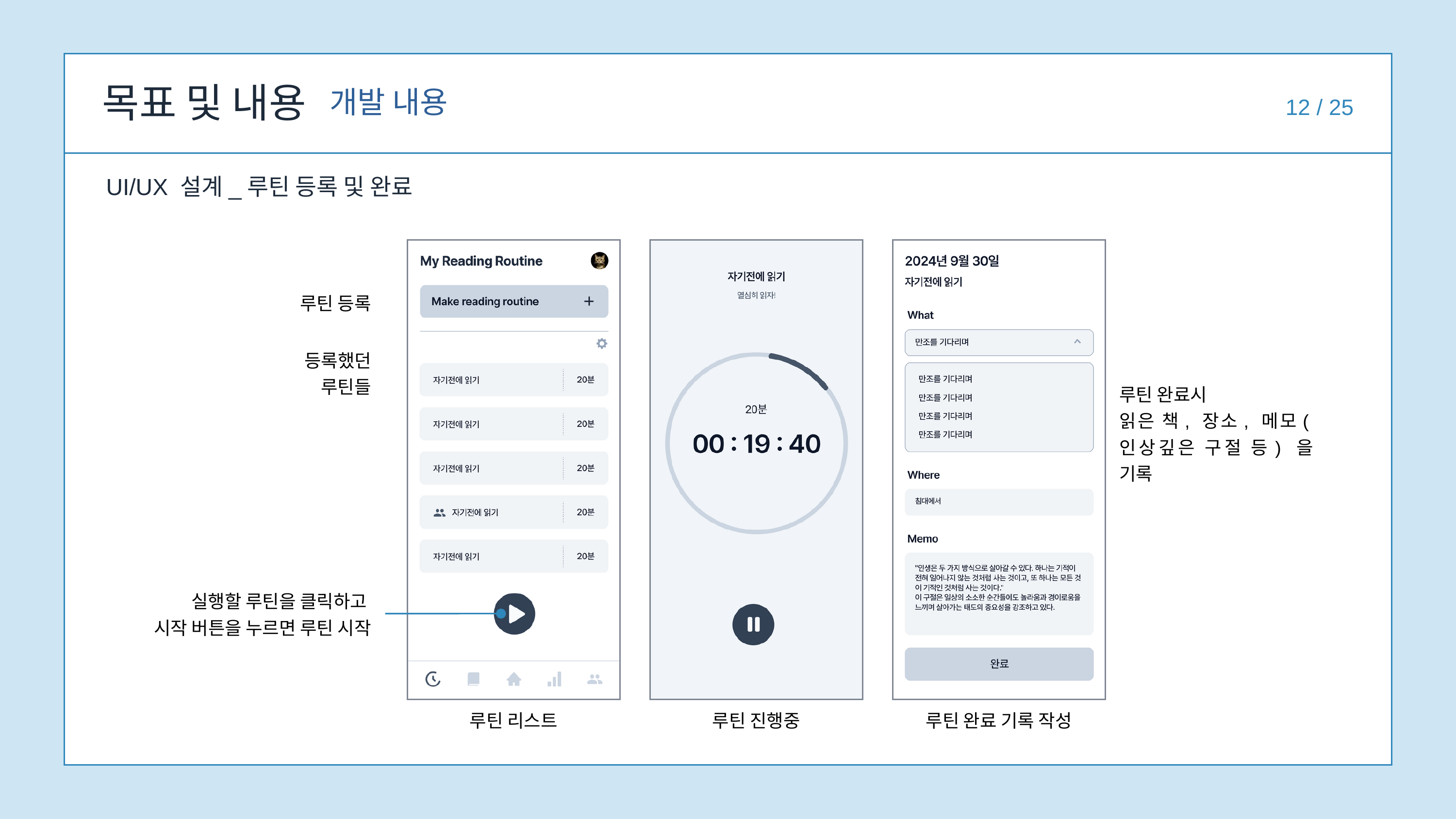

목표 및 내용
개발 내용
12 / 25

UI/UX 설계_루틴 등록 및 완료

루틴 등록
등록했던
루틴들
루틴 완료시
읽은 책, 장소, 메모(인상깊은 구절 등) 을 기록
실행할 루틴을 클릭하고
시작 버튼을 누르면 루틴 시작

루틴 리스트
루틴 진행중
루틴 완료 기록 작성